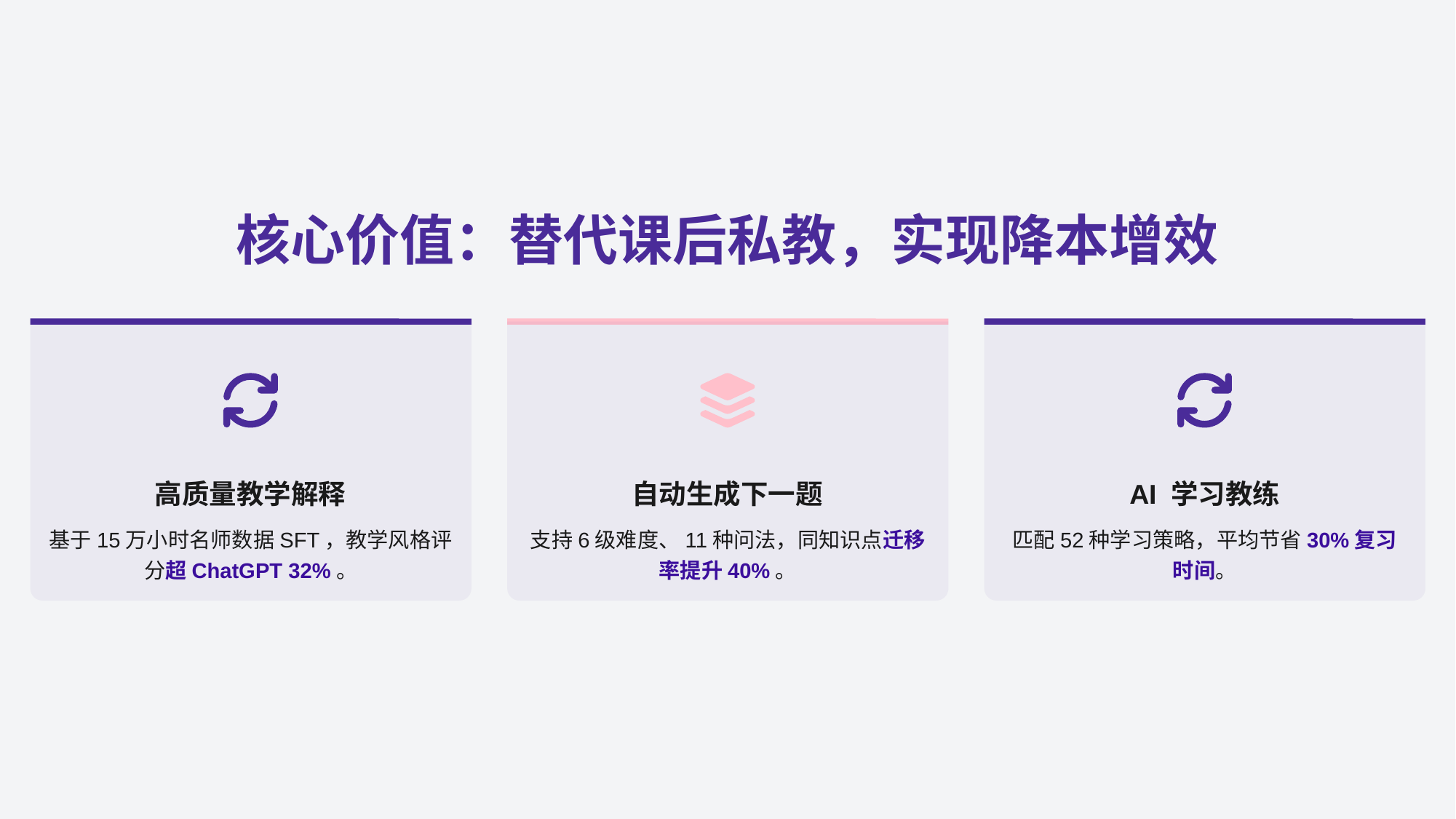

核心价值：替代课后私教，实现降本增效

高质量教学解释
自动生成下一题
AI 学习教练
基于15万小时名师数据SFT，教学风格评分超ChatGPT 32%。
支持6级难度、11种问法，同知识点迁移率提升40%。
匹配52种学习策略，平均节省30%复习时间。